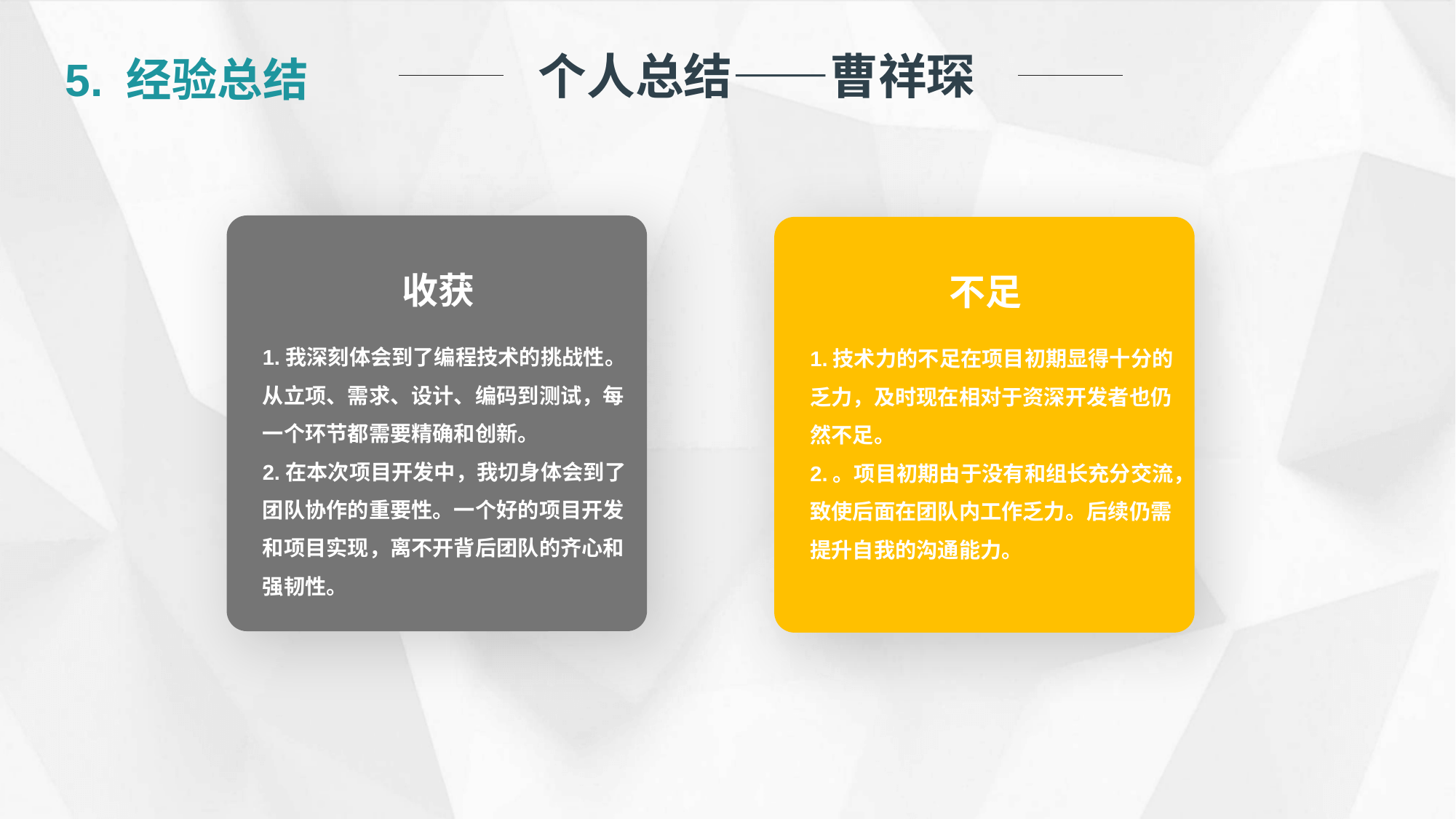

个人总结——曹祥琛
5. 经验总结

收获
1.我深刻体会到了编程技术的挑战性。从立项、需求、设计、编码到测试，每一个环节都需要精确和创新。
2.在本次项目开发中，我切身体会到了团队协作的重要性。一个好的项目开发和项目实现，离不开背后团队的齐心和强韧性。

不足
1.技术力的不足在项目初期显得十分的乏力，及时现在相对于资深开发者也仍然不足。
2.。项目初期由于没有和组长充分交流，致使后面在团队内工作乏力。后续仍需提升自我的沟通能力。